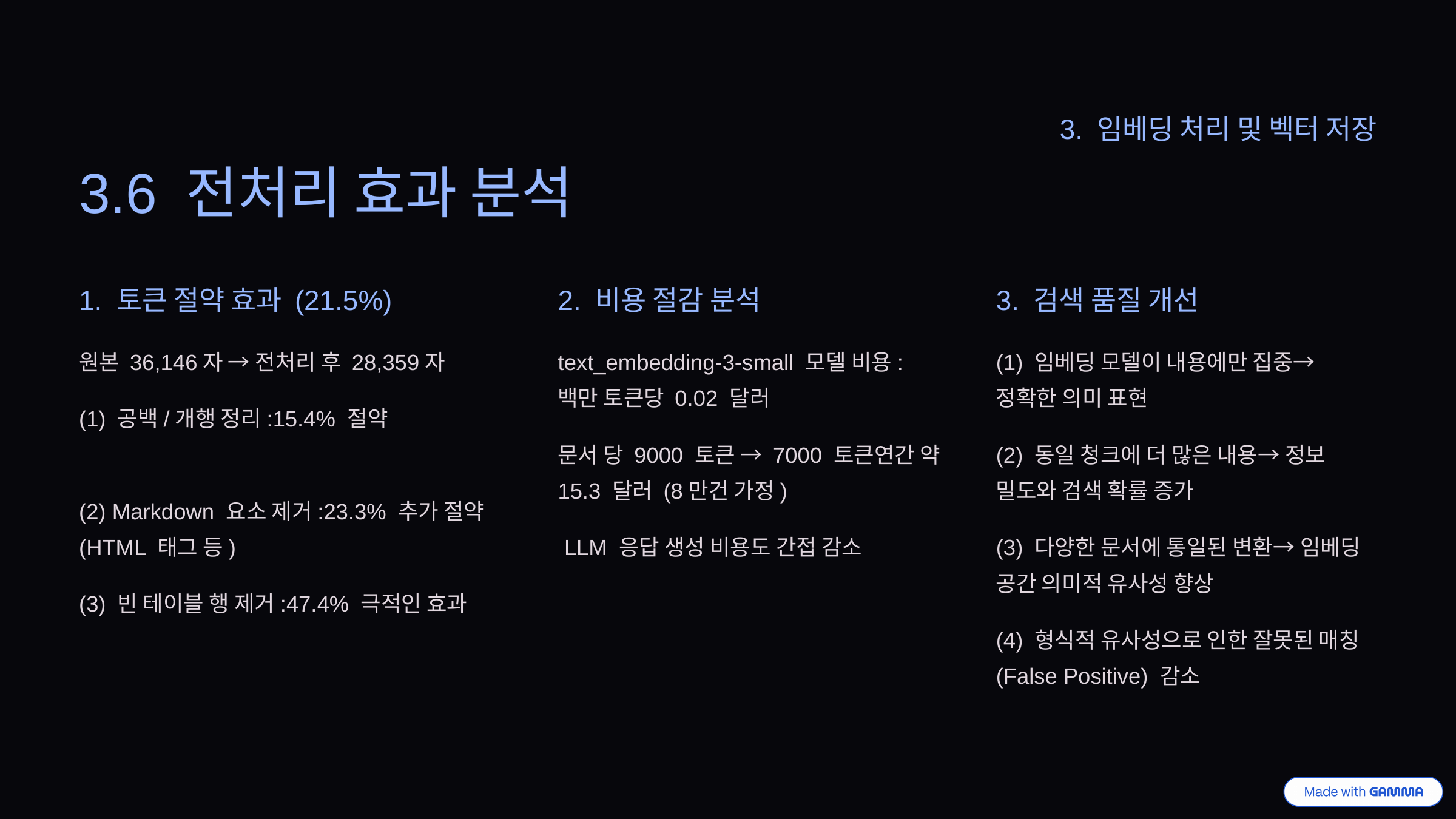

3. 임베딩 처리 및 벡터 저장
3.6 전처리 효과 분석
1. 토큰 절약 효과 (21.5%)
2. 비용 절감 분석
3. 검색 품질 개선
원본 36,146자 → 전처리 후 28,359자
text_embedding-3-small 모델 비용: 백만 토큰당 0.02 달러
(1) 임베딩 모델이 내용에만 집중→ 정확한 의미 표현
(1) 공백/개행 정리:15.4% 절약
문서 당 9000 토큰 → 7000 토큰연간 약 15.3 달러 (8만건 가정)
(2) 동일 청크에 더 많은 내용→ 정보 밀도와 검색 확률 증가
(2) Markdown 요소 제거:23.3% 추가 절약(HTML 태그 등)
 LLM 응답 생성 비용도 간접 감소
(3) 다양한 문서에 통일된 변환→ 임베딩 공간 의미적 유사성 향상
(3) 빈 테이블 행 제거:47.4% 극적인 효과
(4) 형식적 유사성으로 인한 잘못된 매칭(False Positive) 감소